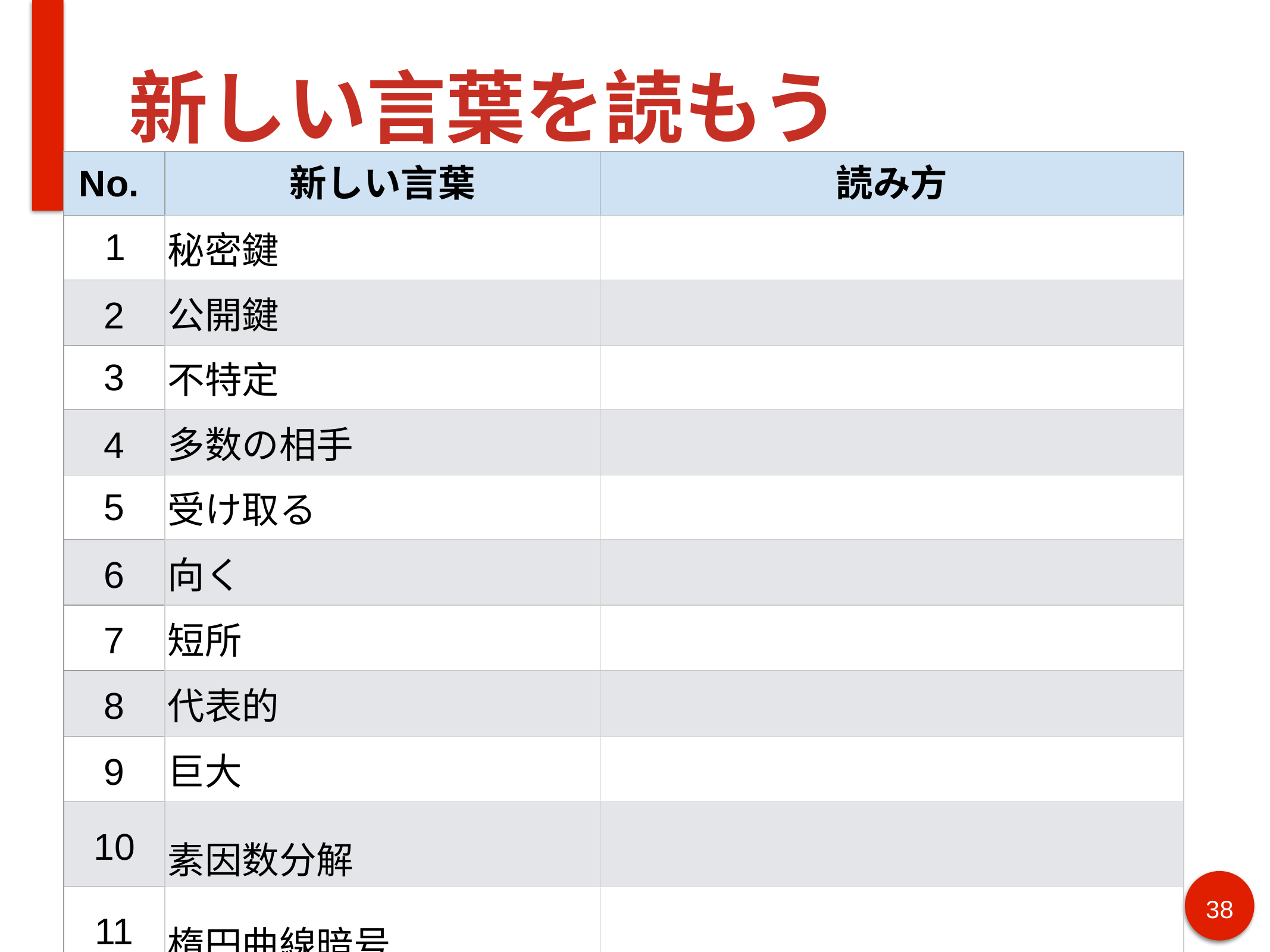

# 新しい言葉を読もう
| No. | 新しい言葉 | 読み方 |
| --- | --- | --- |
| 1 | 秘密鍵 |  |
| 2 | 公開鍵 |  |
| 3 | 不特定 |  |
| 4 | 多数の相手 |  |
| 5 | 受け取る |  |
| 6 | 向く |  |
| 7 | 短所 |  |
| 8 | 代表的 |  |
| 9 | 巨大 |  |
| 10 | 素因数分解 |  |
| 11 | 楕円曲線暗号 |  |
38